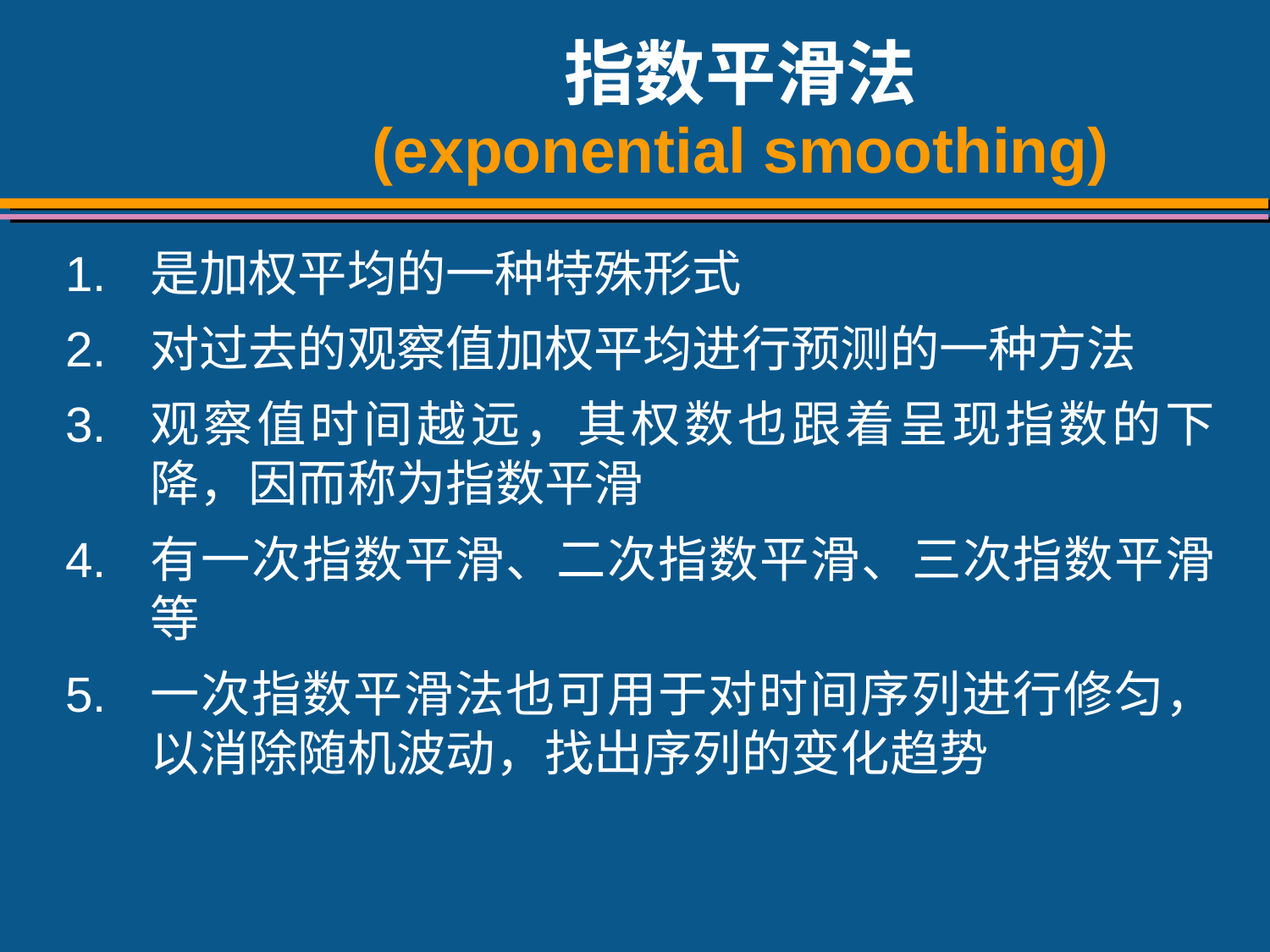

# 指数平滑法 (exponential smoothing)
是加权平均的一种特殊形式
对过去的观察值加权平均进行预测的一种方法
观察值时间越远，其权数也跟着呈现指数的下降，因而称为指数平滑
有一次指数平滑、二次指数平滑、三次指数平滑等
一次指数平滑法也可用于对时间序列进行修匀，以消除随机波动，找出序列的变化趋势